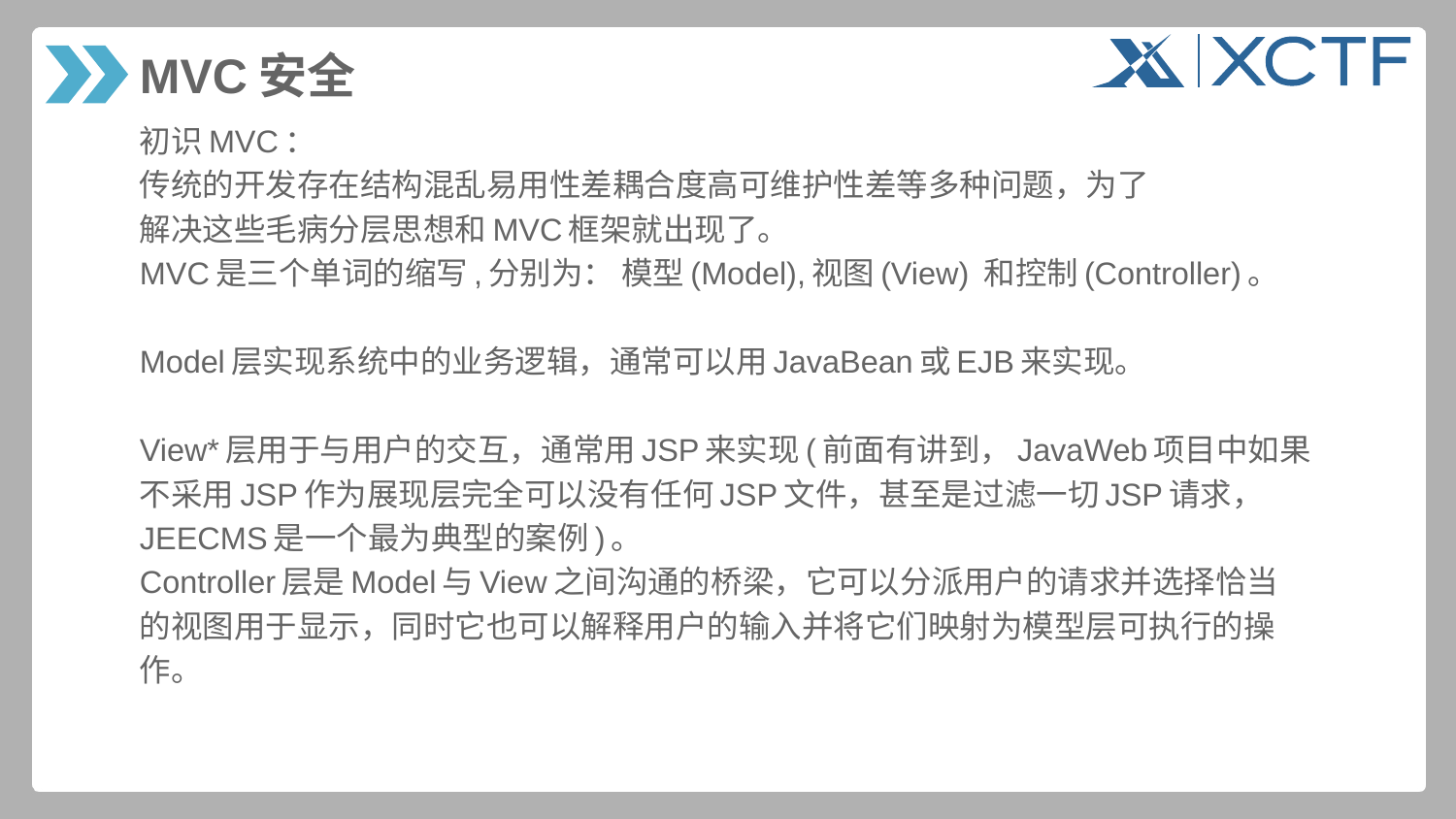

# MVC安全
初识MVC：
传统的开发存在结构混乱易用性差耦合度高可维护性差等多种问题，为了
解决这些毛病分层思想和MVC框架就出现了。
MVC是三个单词的缩写,分别为： 模型(Model),视图(View) 和控制(Controller)。

Model层实现系统中的业务逻辑，通常可以用JavaBean或EJB来实现。

View*层用于与用户的交互，通常用JSP来实现(前面有讲到，JavaWeb项目中如果
不采用JSP作为展现层完全可以没有任何JSP文件，甚至是过滤一切JSP请求，
JEECMS是一个最为典型的案例)。
Controller层是Model与View之间沟通的桥梁，它可以分派用户的请求并选择恰当
的视图用于显示，同时它也可以解释用户的输入并将它们映射为模型层可执行的操
作。